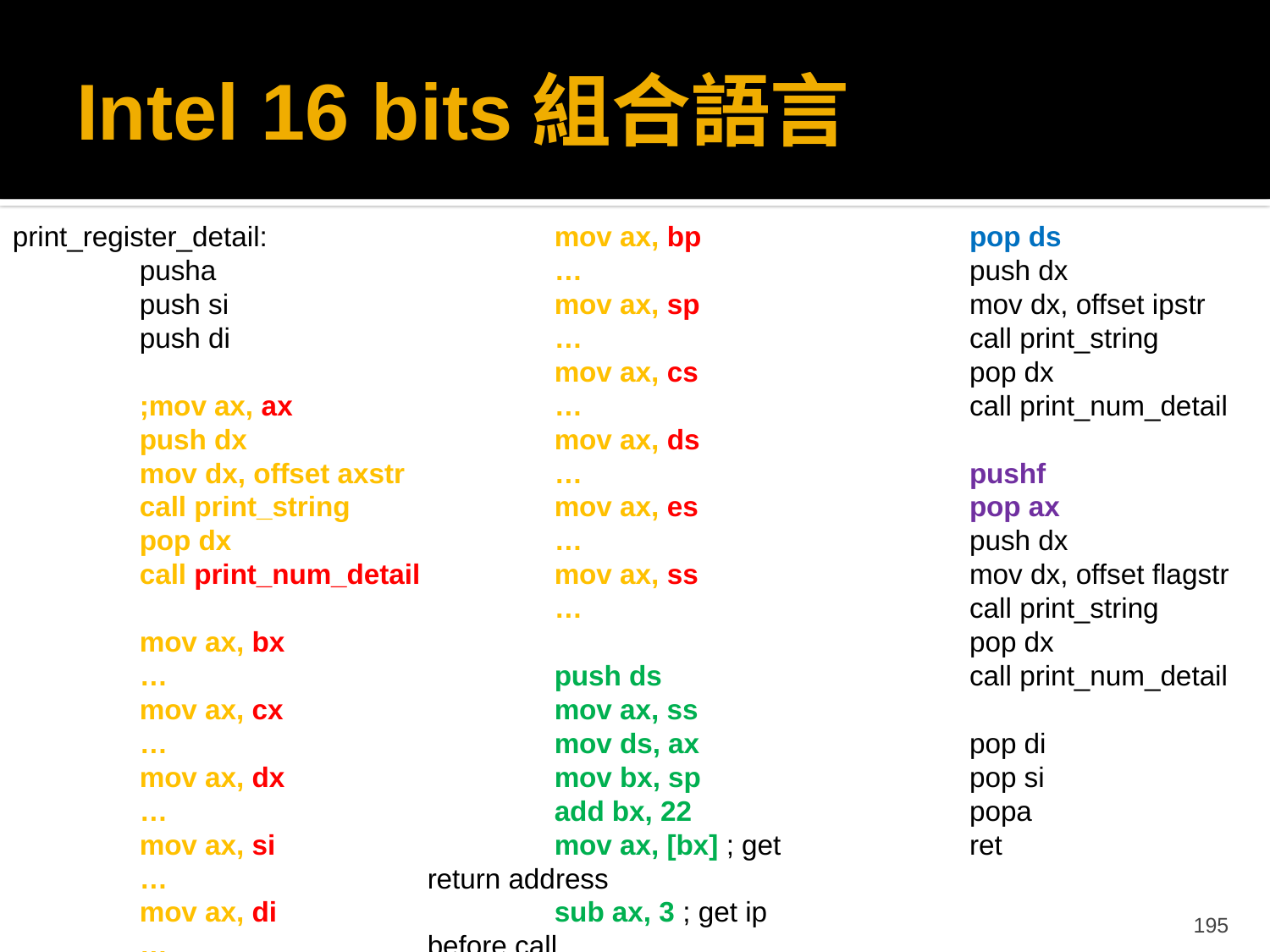

# Intel 16 bits組合語言
print_register_detail:
	pusha
	push si
	push di

	;mov ax, ax
	push dx
	mov dx, offset axstr
	call print_string
	pop dx
	call print_num_detail

	mov ax, bx
	…
	mov ax, cx
	…
	mov ax, dx
	…
	mov ax, si
	…
	mov ax, di
	…
	mov ax, bp
	…
	mov ax, sp
	…
	mov ax, cs
	…
	mov ax, ds
	…
	mov ax, es
	…
	mov ax, ss
	…

	push ds
	mov ax, ss
	mov ds, ax
	mov bx, sp
	add bx, 22
	mov ax, [bx] ; get return address
	sub ax, 3 ; get ip before call
	pop ds
	push dx
	mov dx, offset ipstr
	call print_string
	pop dx
	call print_num_detail

	pushf
	pop ax
	push dx
	mov dx, offset flagstr
	call print_string
	pop dx
	call print_num_detail

	pop di
	pop si
	popa
	ret
195